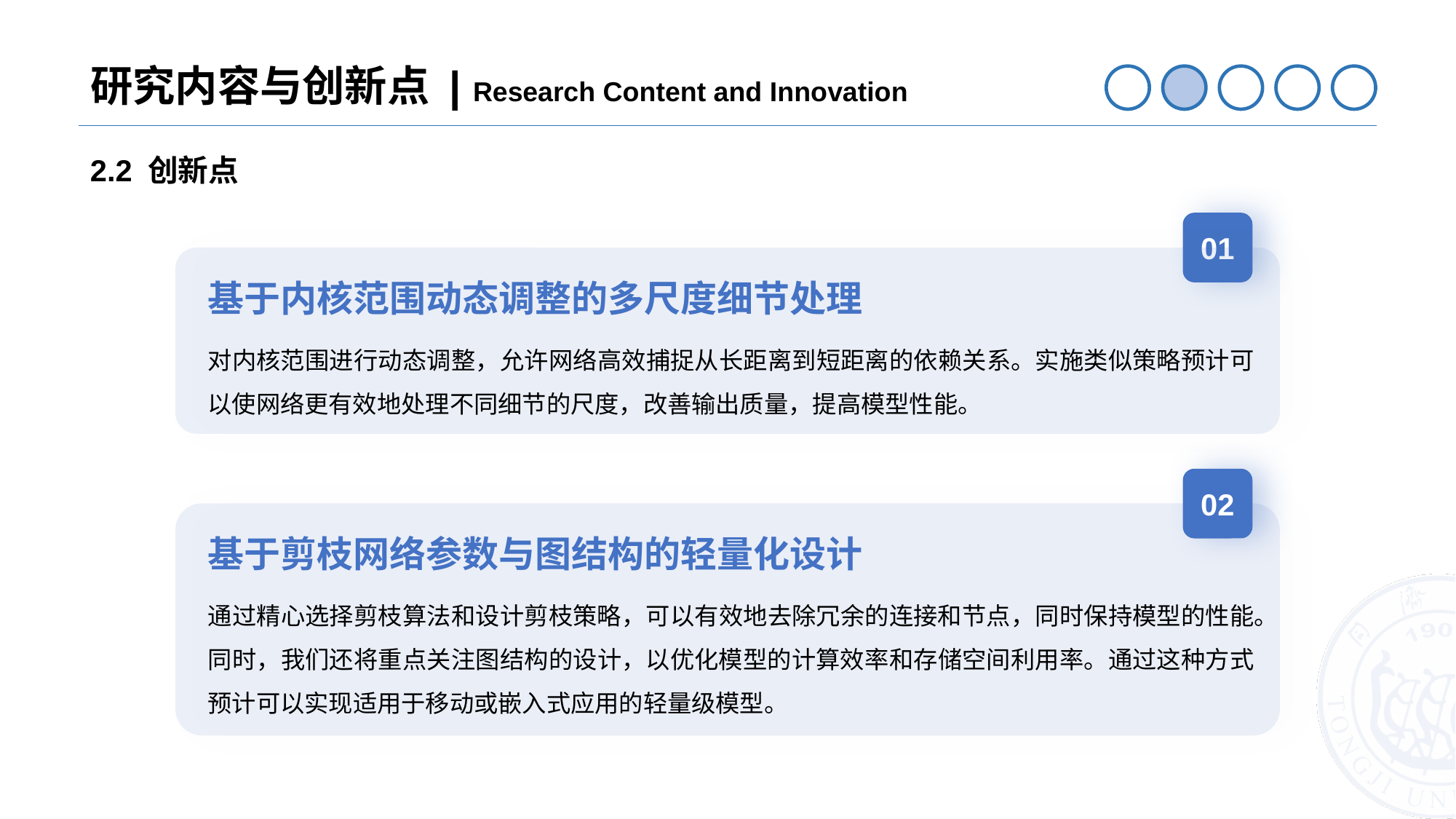

研究内容与创新点 | Research Content and Innovation

2.2 创新点
01

基于内核范围动态调整的多尺度细节处理
对内核范围进行动态调整，允许网络高效捕捉从长距离到短距离的依赖关系。实施类似策略预计可以使网络更有效地处理不同细节的尺度，改善输出质量，提高模型性能。
02

基于剪枝网络参数与图结构的轻量化设计
通过精心选择剪枝算法和设计剪枝策略，可以有效地去除冗余的连接和节点，同时保持模型的性能。同时，我们还将重点关注图结构的设计，以优化模型的计算效率和存储空间利用率。通过这种方式预计可以实现适用于移动或嵌入式应用的轻量级模型。